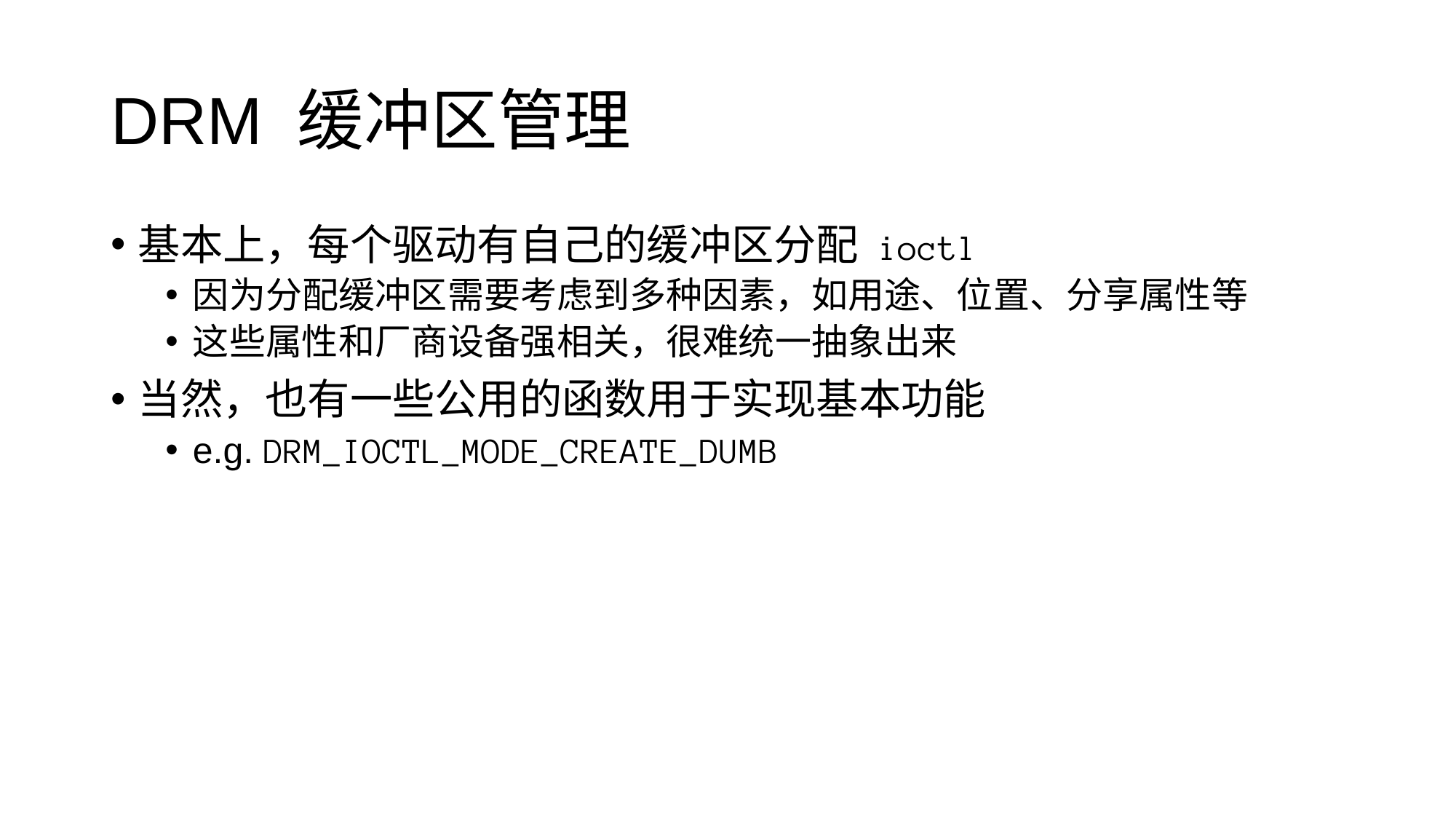

# DRM 缓冲区管理
基本上，每个驱动有自己的缓冲区分配 ioctl
因为分配缓冲区需要考虑到多种因素，如用途、位置、分享属性等
这些属性和厂商设备强相关，很难统一抽象出来
当然，也有一些公用的函数用于实现基本功能
e.g. DRM_IOCTL_MODE_CREATE_DUMB